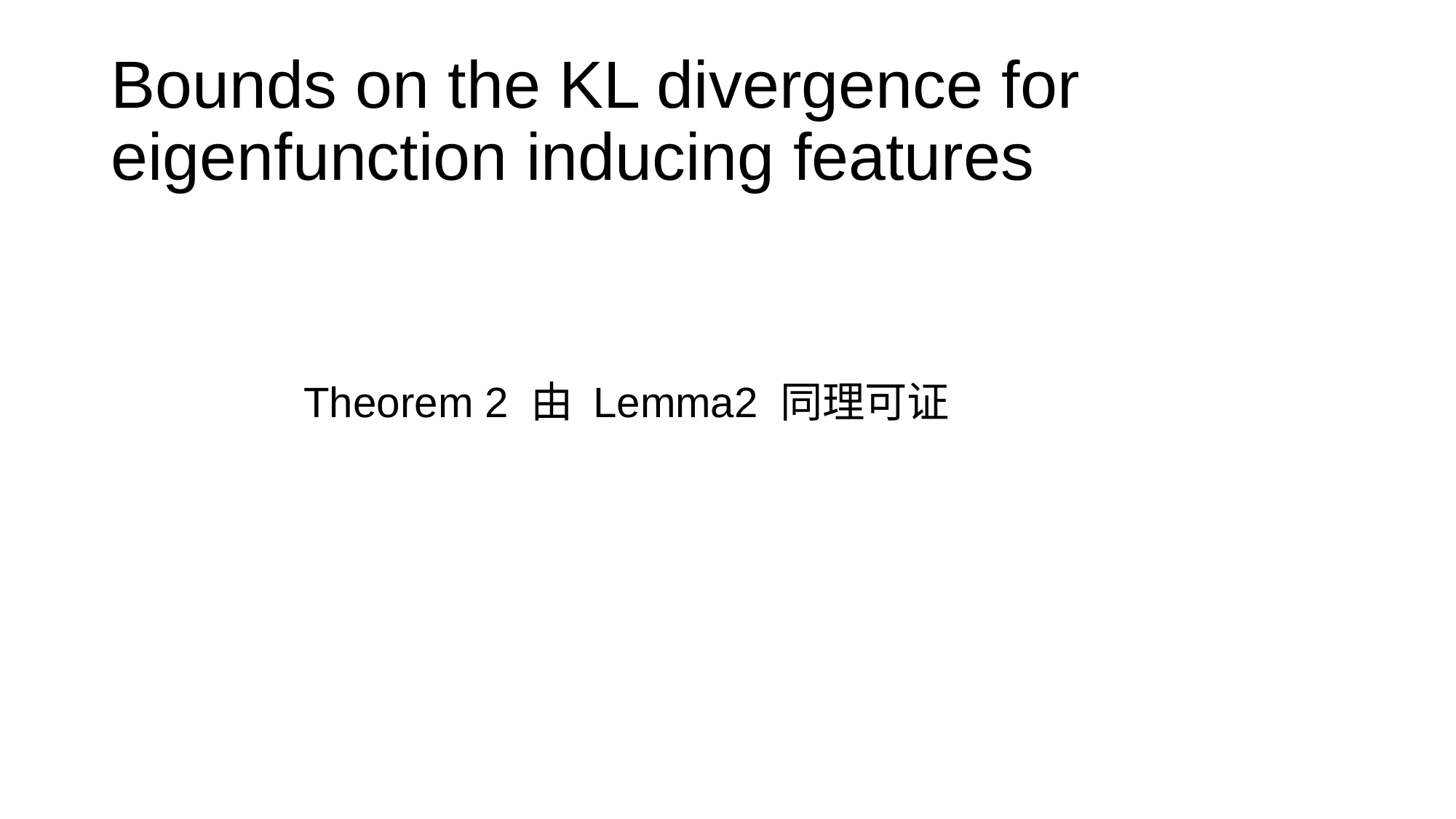

# Bounds on the KL divergence for eigenfunction inducing features
Theorem 2 由 Lemma2 同理可证